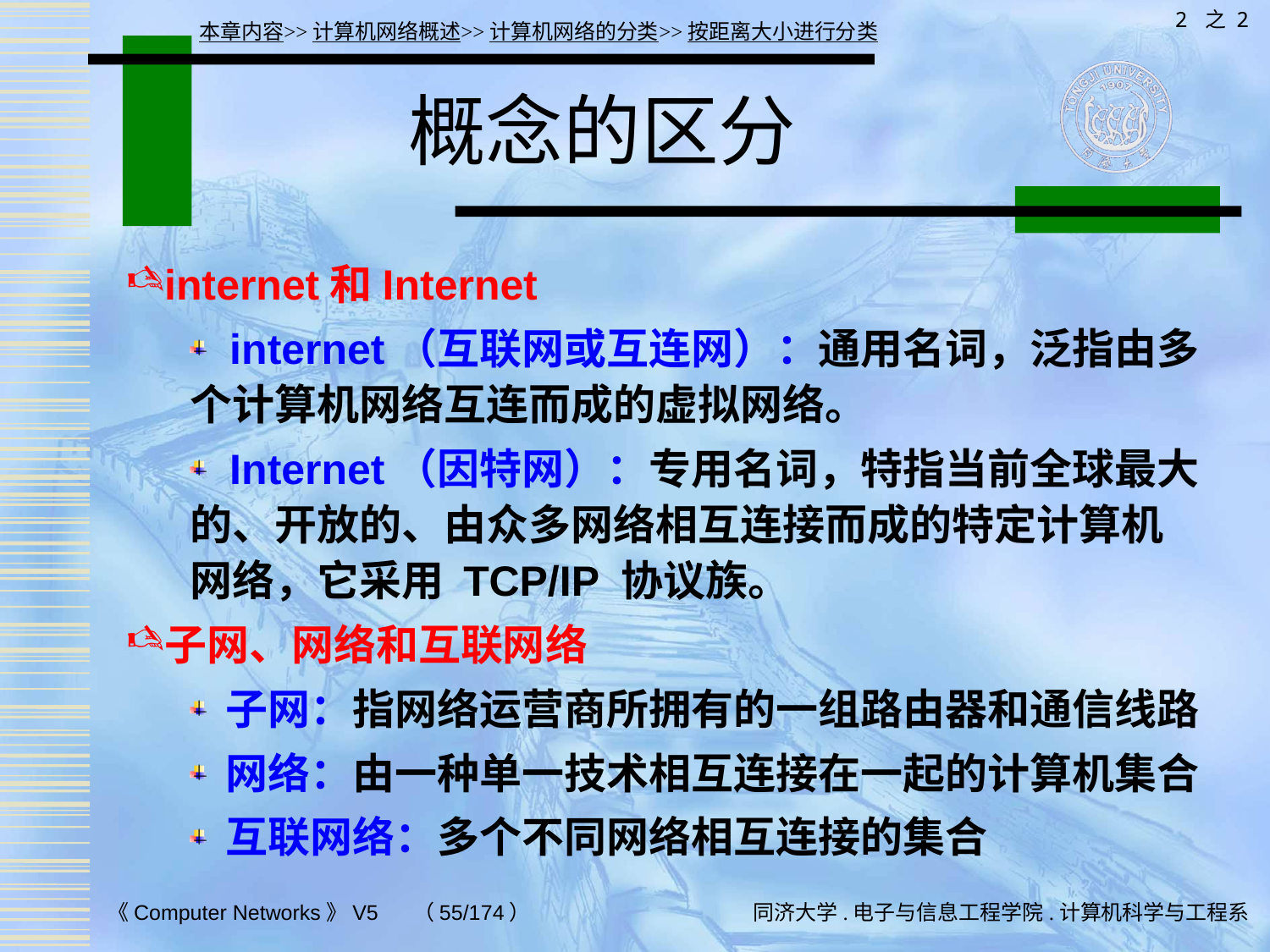

2 之 2
本章内容>>计算机网络概述>>计算机网络的分类>>按距离大小进行分类
# 概念的区分
internet和Internet
  internet（互联网或互连网）：通用名词，泛指由多个计算机网络互连而成的虚拟网络。
  Internet（因特网）：专用名词，特指当前全球最大的、开放的、由众多网络相互连接而成的特定计算机网络，它采用 TCP/IP 协议族。
子网、网络和互联网络
 子网：指网络运营商所拥有的一组路由器和通信线路
 网络：由一种单一技术相互连接在一起的计算机集合
 互联网络：多个不同网络相互连接的集合